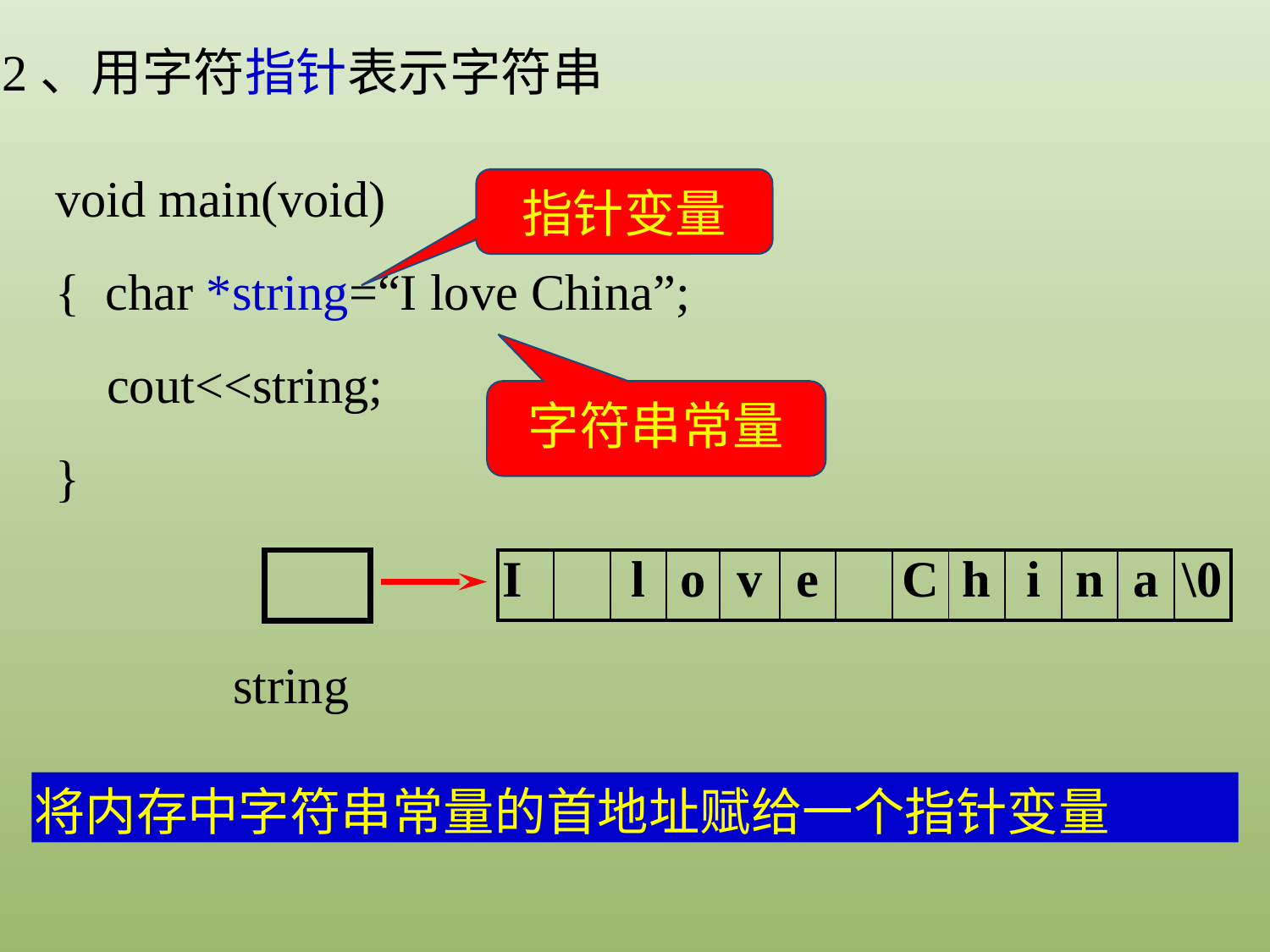

2、用字符指针表示字符串
void main(void)
{  char *string=“I love China”;
    cout<<string;
}
指针变量
字符串常量
| I |  | l | o | v | e |  | C | h | i | n | a | \0 |
| --- | --- | --- | --- | --- | --- | --- | --- | --- | --- | --- | --- | --- |

string
将内存中字符串常量的首地址赋给一个指针变量
477